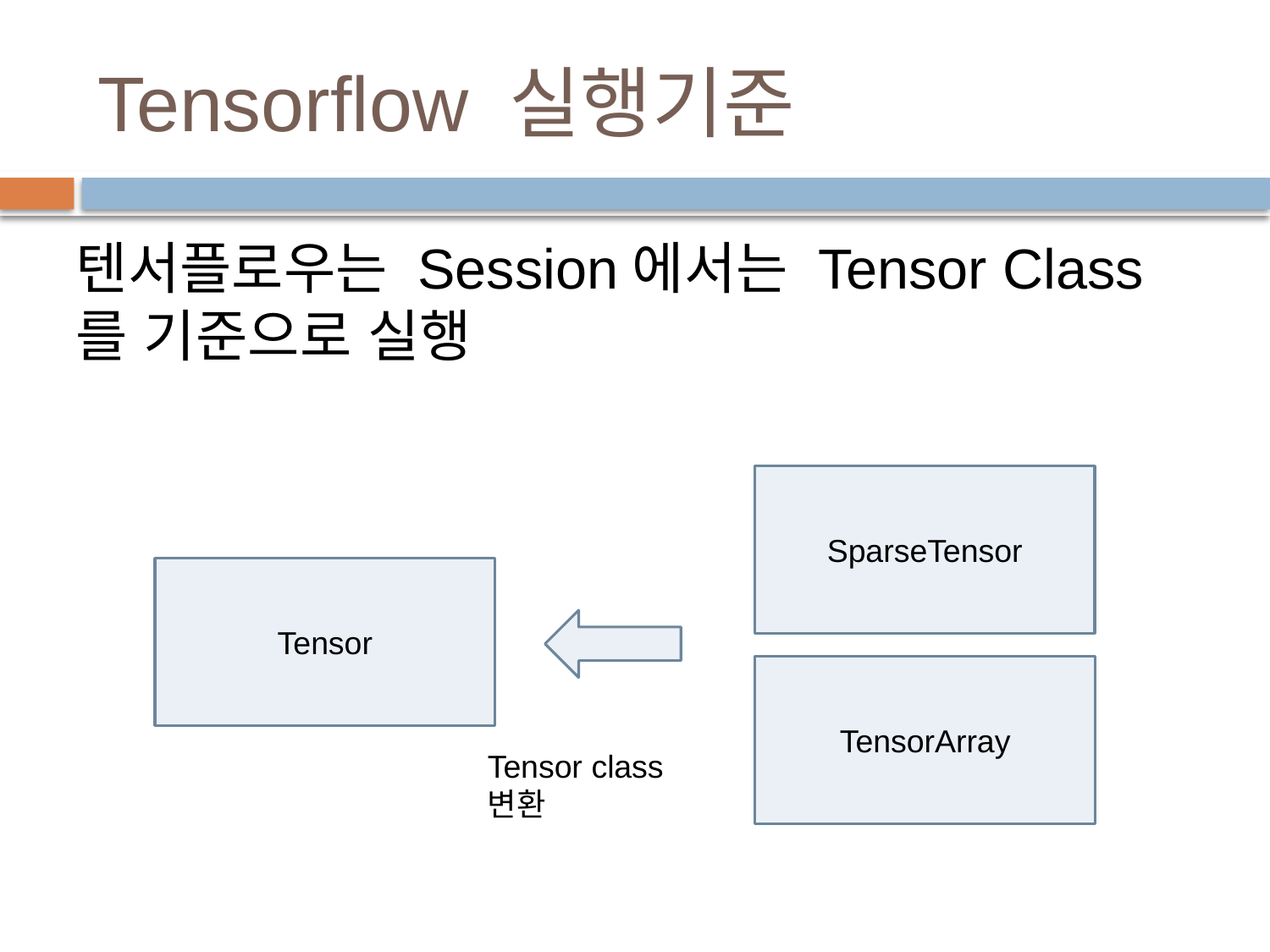

# Tensorflow 실행기준
텐서플로우는 Session에서는 Tensor Class를 기준으로 실행
SparseTensor
Tensor

TensorArray
Tensor class
변환